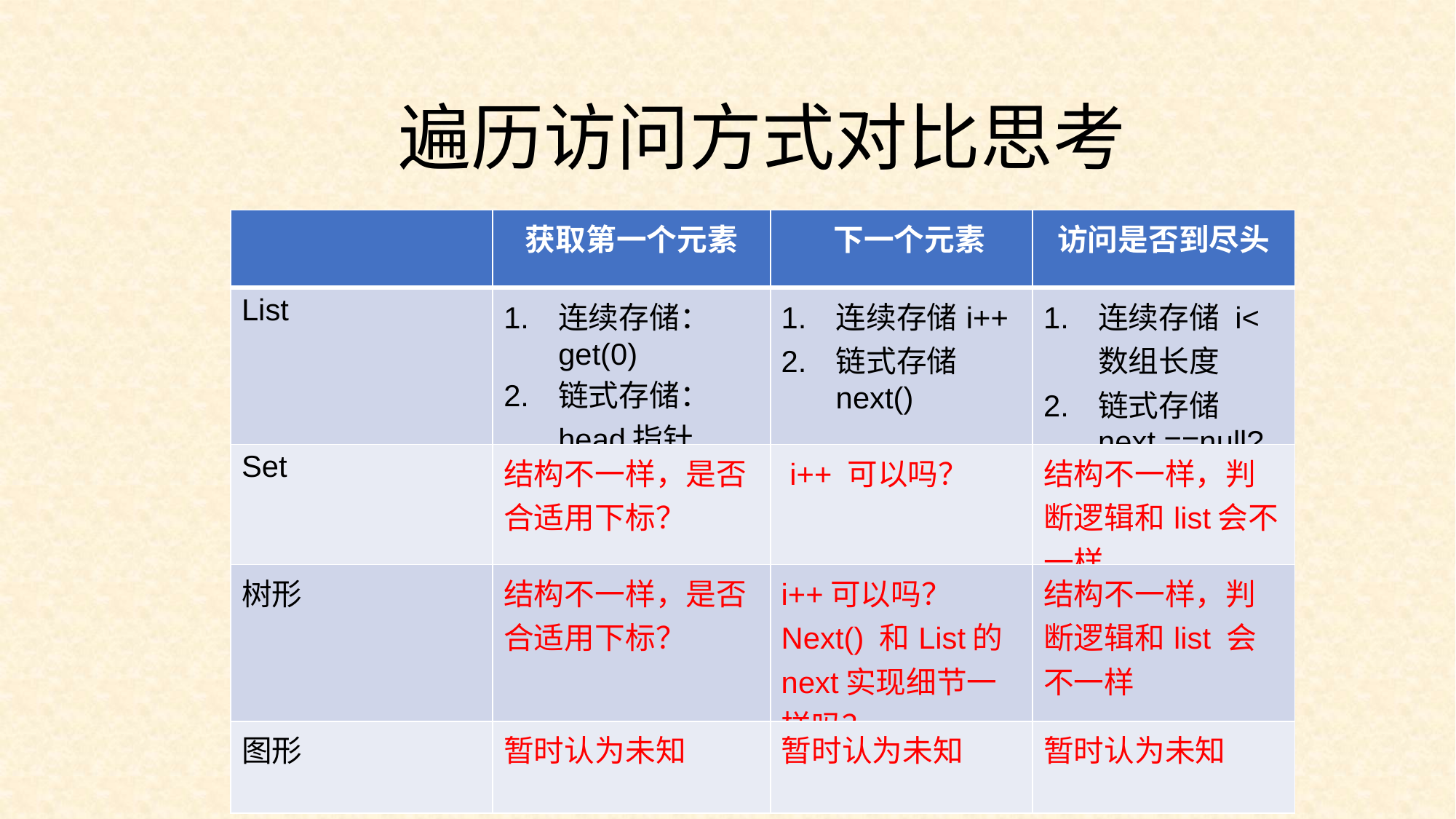

遍历访问方式对比思考
|  | 获取第一个元素 | 下一个元素 | 访问是否到尽头 |
| --- | --- | --- | --- |
| List | 连续存储：get(0) 链式存储： head指针 | 连续存储i++ 链式存储next() | 连续存储 i<数组长度 链式存储 next ==null? |
| Set | 结构不一样，是否合适用下标？ | i++ 可以吗？ | 结构不一样，判断逻辑和list会不一样 |
| 树形 | 结构不一样，是否合适用下标？ | i++可以吗？ Next() 和List的next实现细节一样吗？ | 结构不一样，判断逻辑和list 会不一样 |
| 图形 | 暂时认为未知 | 暂时认为未知 | 暂时认为未知 |